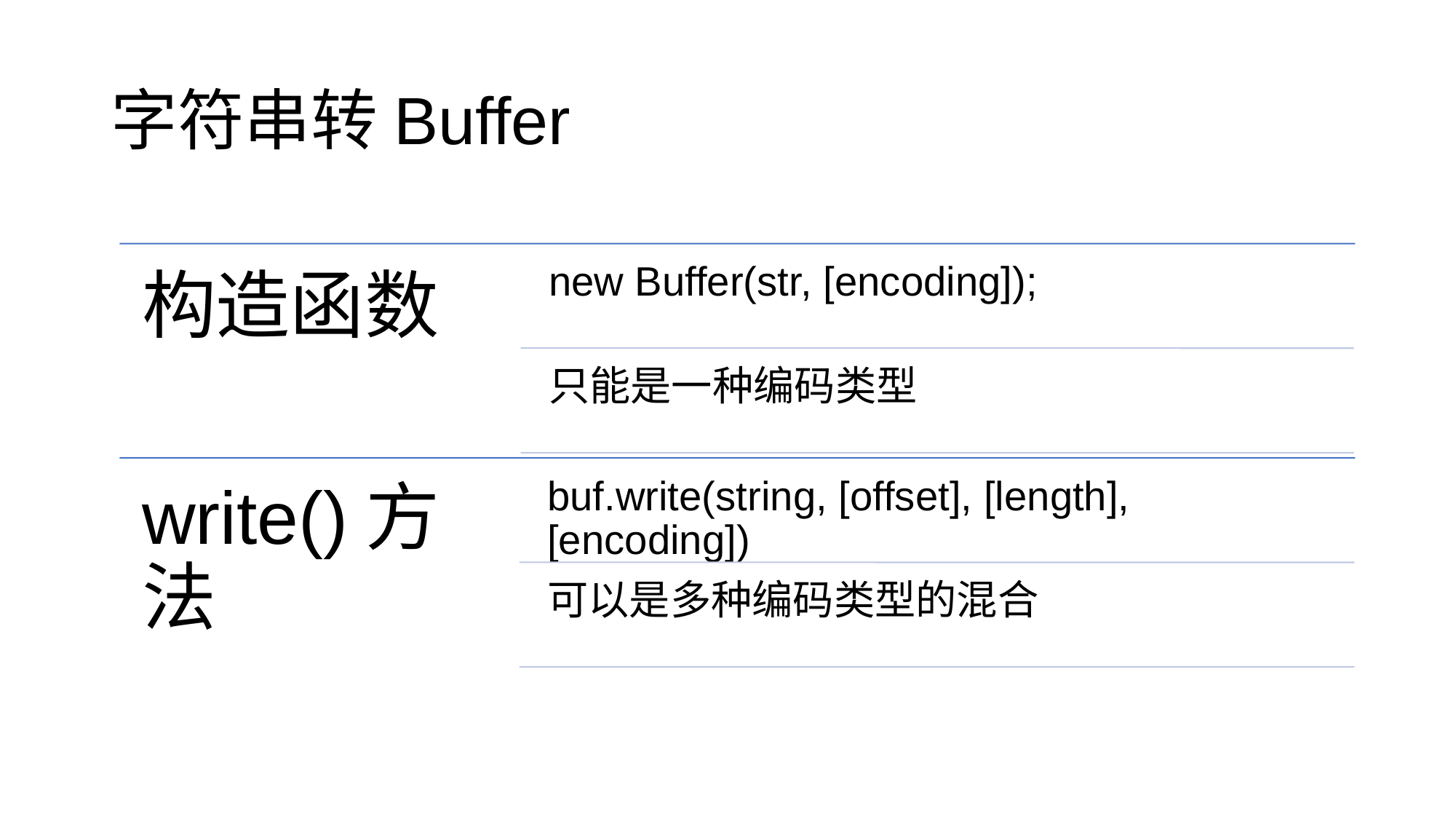

# 字符串转Buffer
构造函数
new Buffer(str, [encoding]);
只能是一种编码类型
write()方法
buf.write(string, [offset], [length], [encoding])
可以是多种编码类型的混合